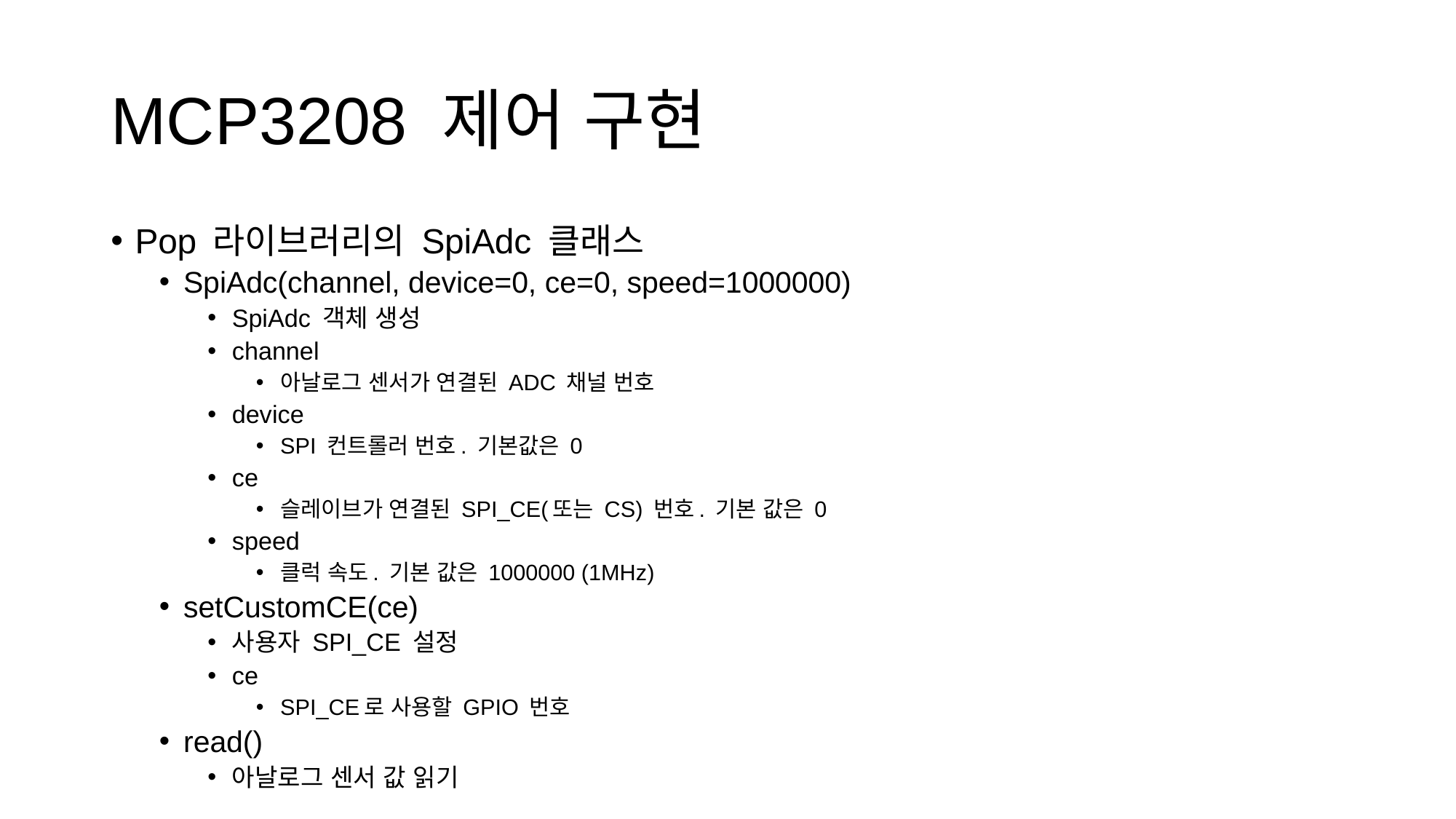

# MCP3208 제어 구현
Pop 라이브러리의 SpiAdc 클래스
SpiAdc(channel, device=0, ce=0, speed=1000000)
SpiAdc 객체 생성
channel
아날로그 센서가 연결된 ADC 채널 번호
device
SPI 컨트롤러 번호. 기본값은 0
ce
슬레이브가 연결된 SPI_CE(또는 CS) 번호. 기본 값은 0
speed
클럭 속도. 기본 값은 1000000 (1MHz)
setCustomCE(ce)
사용자 SPI_CE 설정
ce
SPI_CE로 사용할 GPIO 번호
read()
아날로그 센서 값 읽기